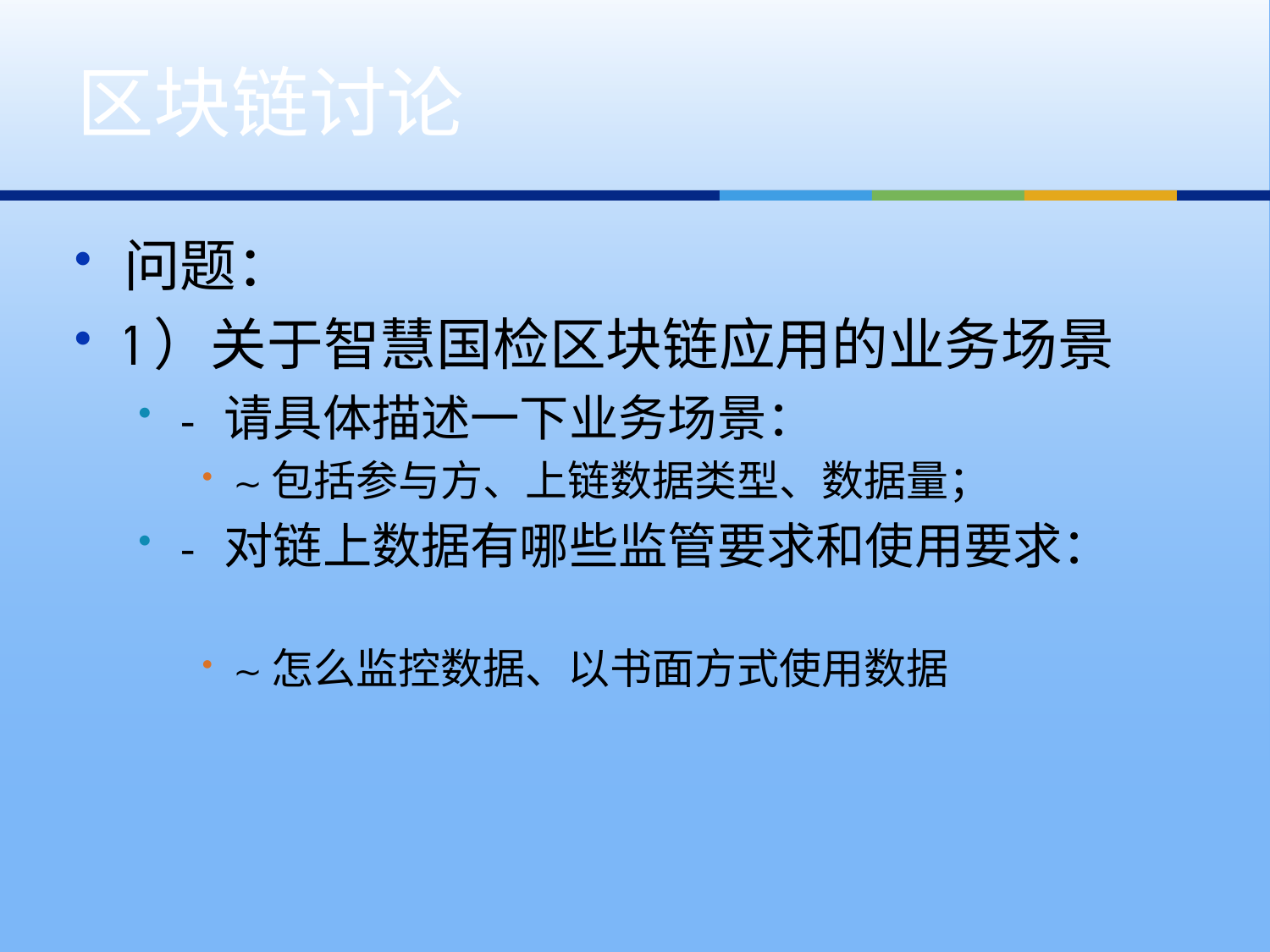

# 区块链讨论
问题：
1）关于智慧国检区块链应用的业务场景
- 请具体描述一下业务场景：
~包括参与方、上链数据类型、数据量；
- 对链上数据有哪些监管要求和使用要求：
~怎么监控数据、以书面方式使用数据